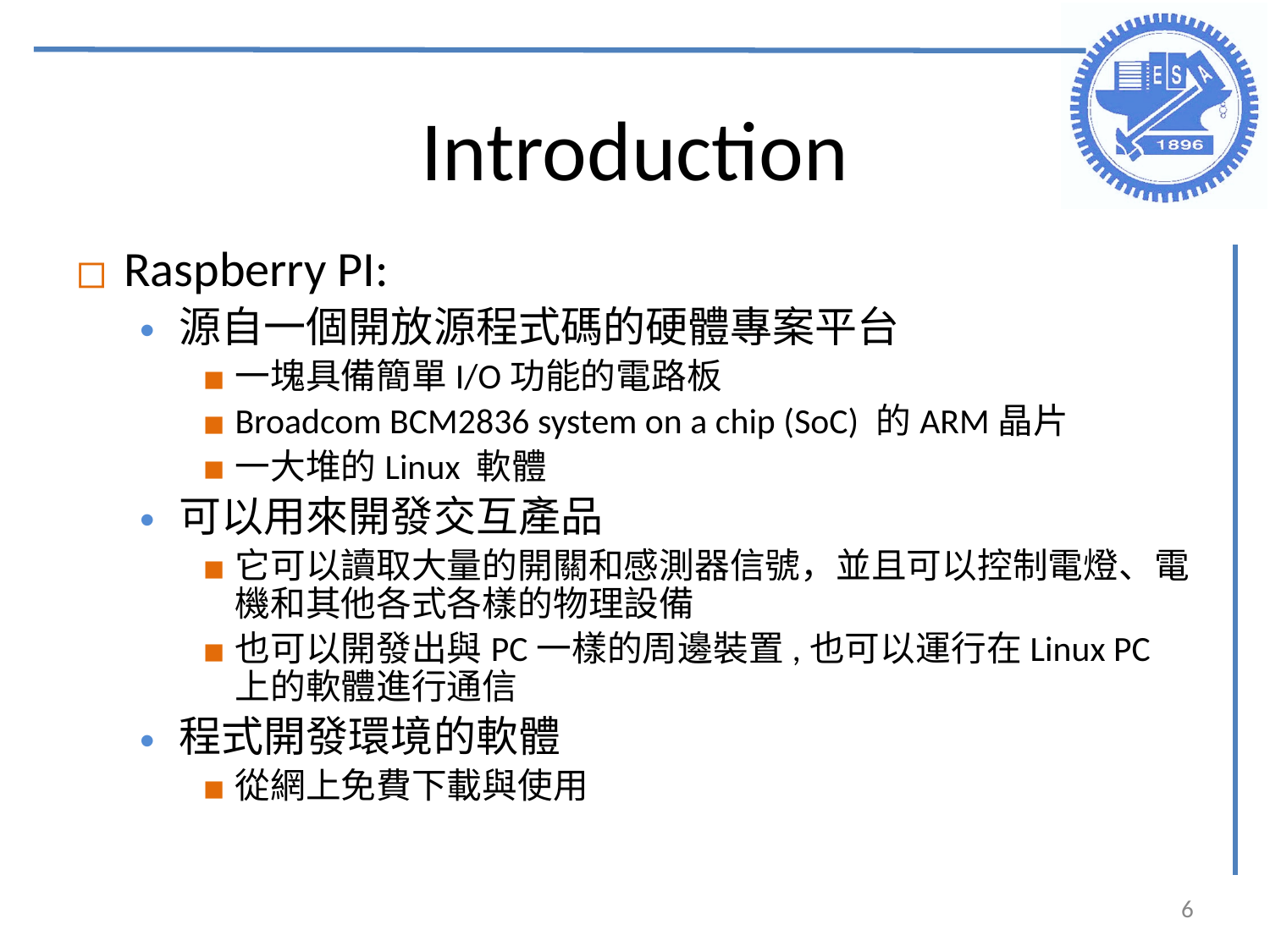

# Introduction
Raspberry PI:
源自一個開放源程式碼的硬體專案平台
一塊具備簡單I/O功能的電路板
Broadcom BCM2836 system on a chip (SoC) 的ARM晶片
一大堆的Linux 軟體
可以用來開發交互產品
它可以讀取大量的開關和感測器信號，並且可以控制電燈、電機和其他各式各樣的物理設備
也可以開發出與PC一樣的周邊裝置,也可以運行在Linux PC 上的軟體進行通信
程式開發環境的軟體
從網上免費下載與使用
6